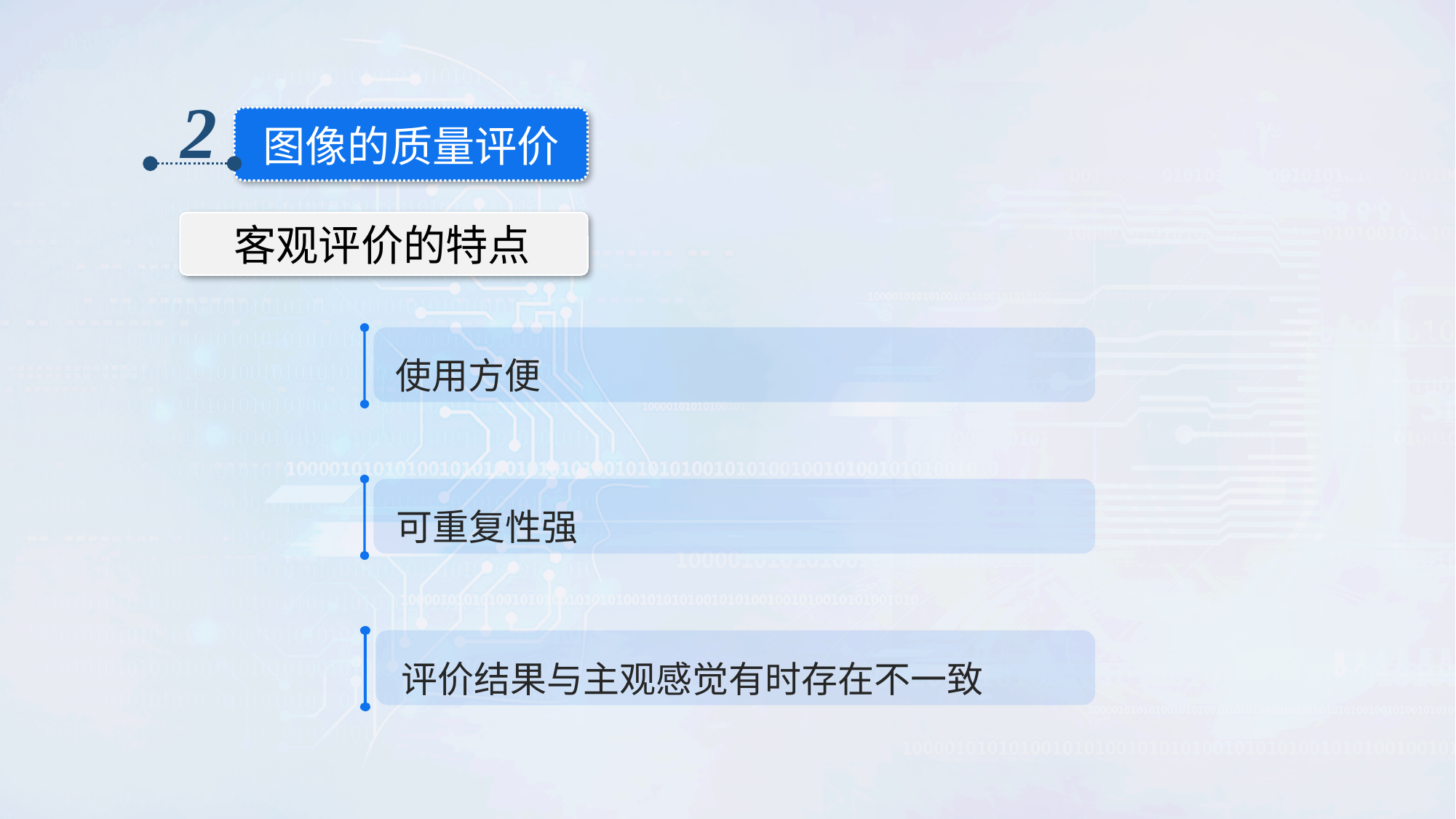

2

图像的质量评价

客观评价的特点

使用方便

可重复性强

评价结果与主观感觉有时存在不一致